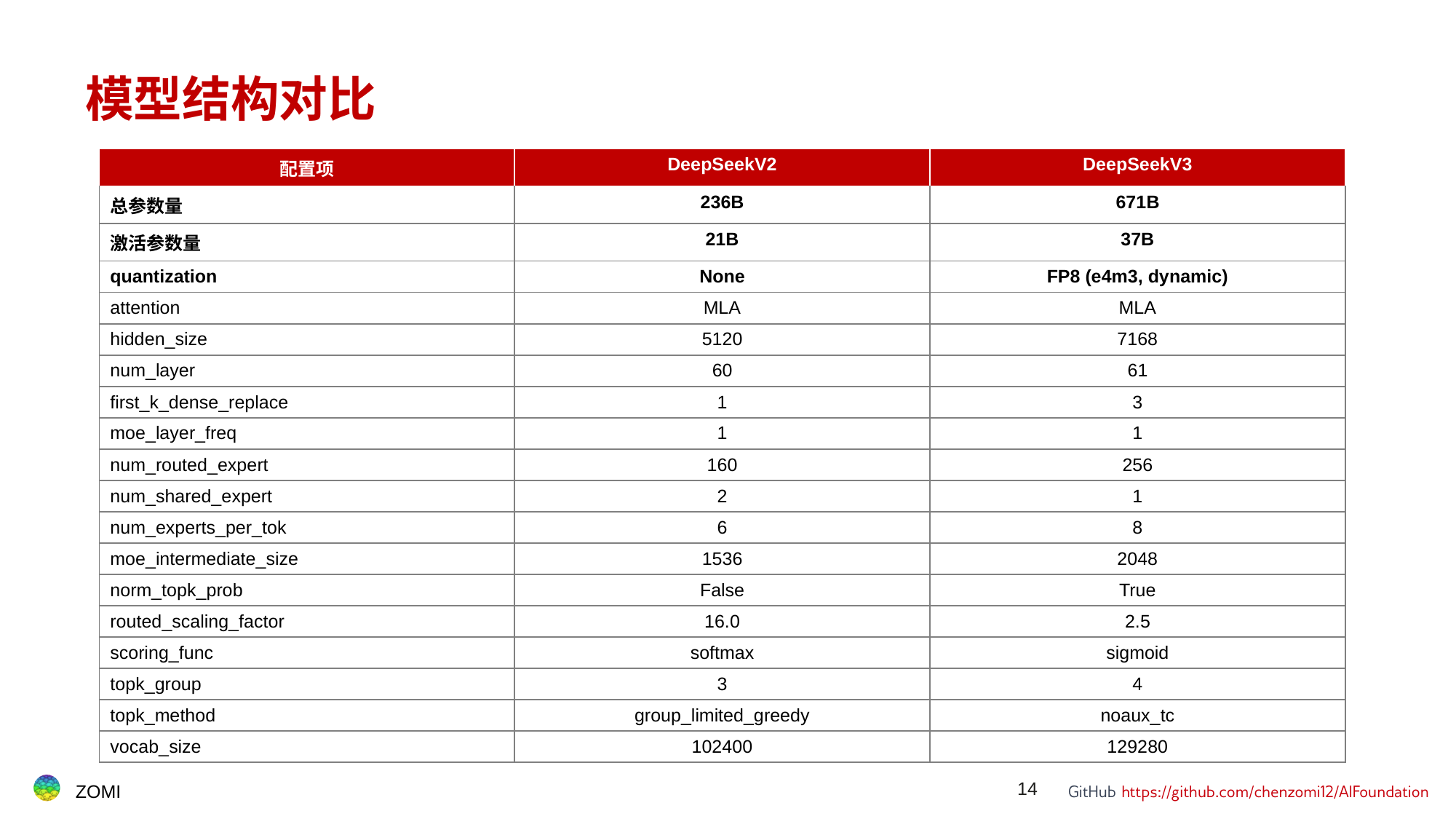

# 模型结构对比
| 配置项 | DeepSeekV2 | DeepSeekV3 |
| --- | --- | --- |
| 总参数量 | 236B | 671B |
| 激活参数量 | 21B | 37B |
| quantization | None | FP8 (e4m3, dynamic) |
| attention | MLA | MLA |
| hidden\_size | 5120 | 7168 |
| num\_layer | 60 | 61 |
| first\_k\_dense\_replace | 1 | 3 |
| moe\_layer\_freq | 1 | 1 |
| num\_routed\_expert | 160 | 256 |
| num\_shared\_expert | 2 | 1 |
| num\_experts\_per\_tok | 6 | 8 |
| moe\_intermediate\_size | 1536 | 2048 |
| norm\_topk\_prob | False | True |
| routed\_scaling\_factor | 16.0 | 2.5 |
| scoring\_func | softmax | sigmoid |
| topk\_group | 3 | 4 |
| topk\_method | group\_limited\_greedy | noaux\_tc |
| vocab\_size | 102400 | 129280 |